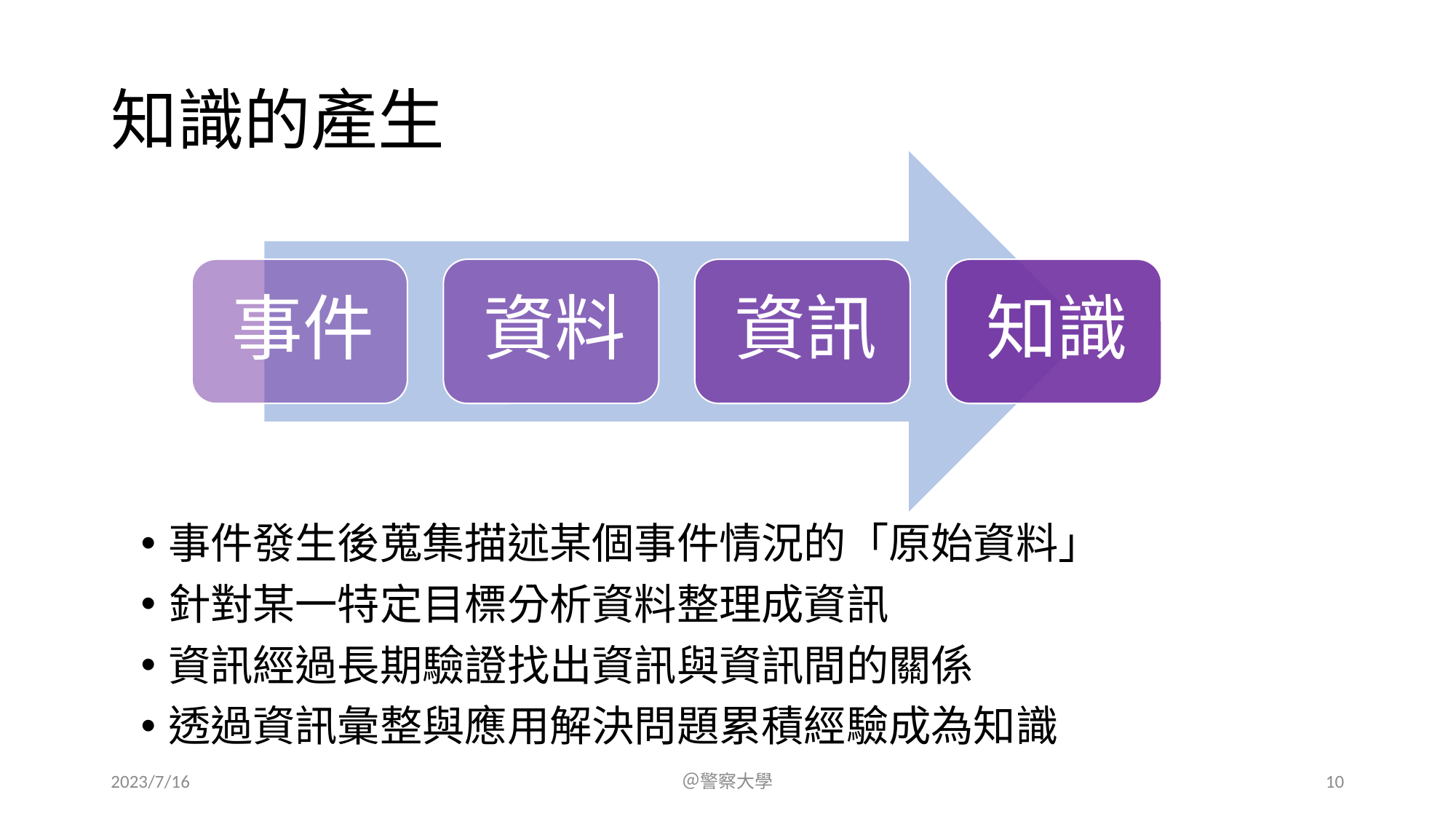

# 知識的產生
事件
資料
資訊
知識
事件發生後蒐集描述某個事件情況的「原始資料」
針對某一特定目標分析資料整理成資訊
資訊經過長期驗證找出資訊與資訊間的關係
透過資訊彙整與應用解決問題累積經驗成為知識
2023/7/16
＠警察大學
10